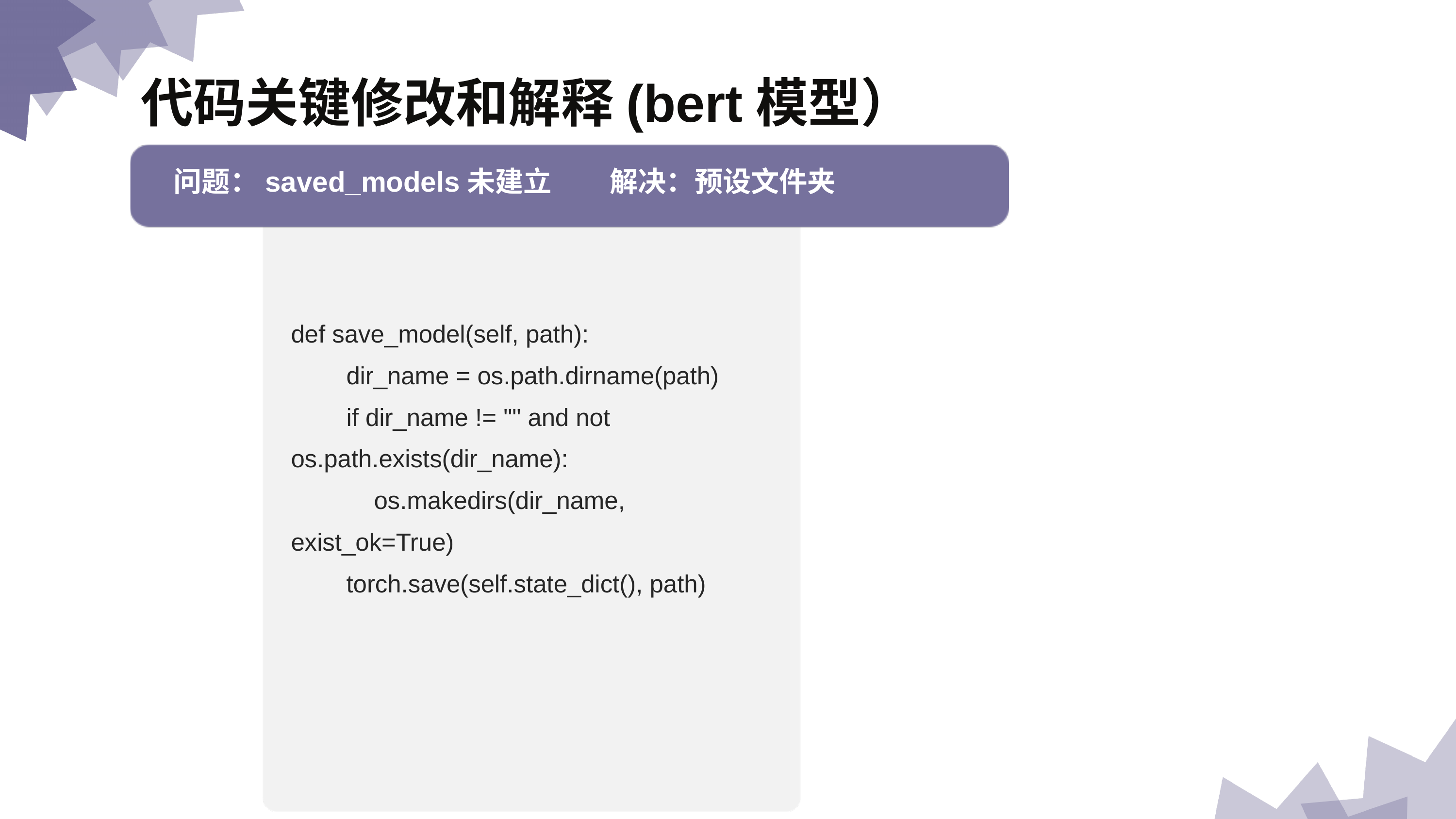

代码关键修改和解释﻿(bert模型）

问题：saved_models未建立         解决：预设文件夹

def save_model(self, path):
        dir_name = os.path.dirname(path)
        if dir_name != "" and not os.path.exists(dir_name):
            os.makedirs(dir_name, exist_ok=True)
        torch.save(self.state_dict(), path)